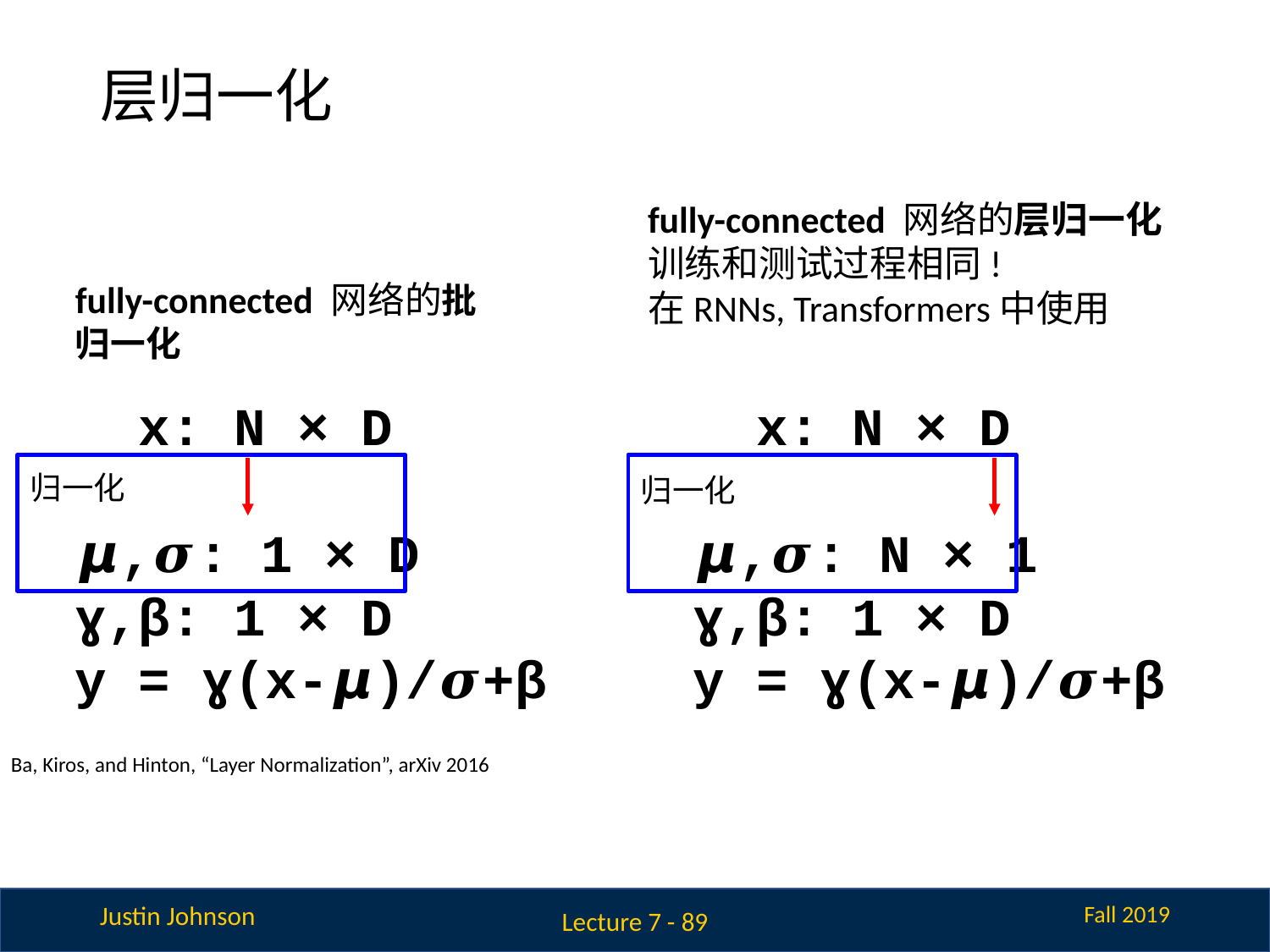

# 层归一化
fully-connected 网络的层归一化
训练和测试过程相同!
在RNNs, Transformers中使用
fully-connected 网络的批归一化
  x: N × D

𝞵,𝝈: 1 × D
ɣ,β: 1 × D
y = ɣ(x-𝞵)/𝝈+β
  x: N × D

𝞵,𝝈: N × 1
ɣ,β: 1 × D
y = ɣ(x-𝞵)/𝝈+β
归一化

归一化
Ba, Kiros, and Hinton, “Layer Normalization”, arXiv 2016
Lecture 7 - 89